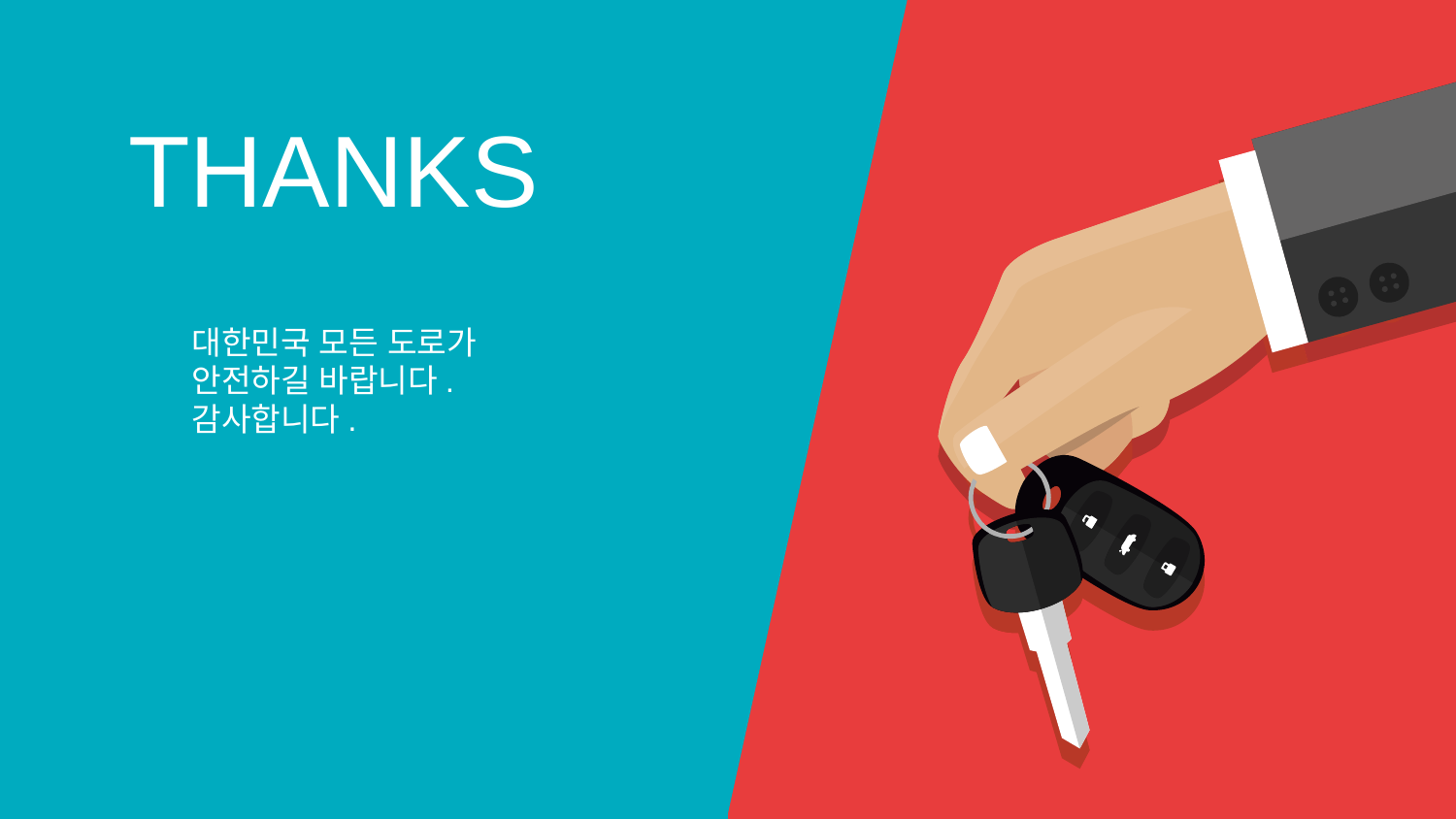

# THANKS
대한민국 모든 도로가
안전하길 바랍니다.
감사합니다.